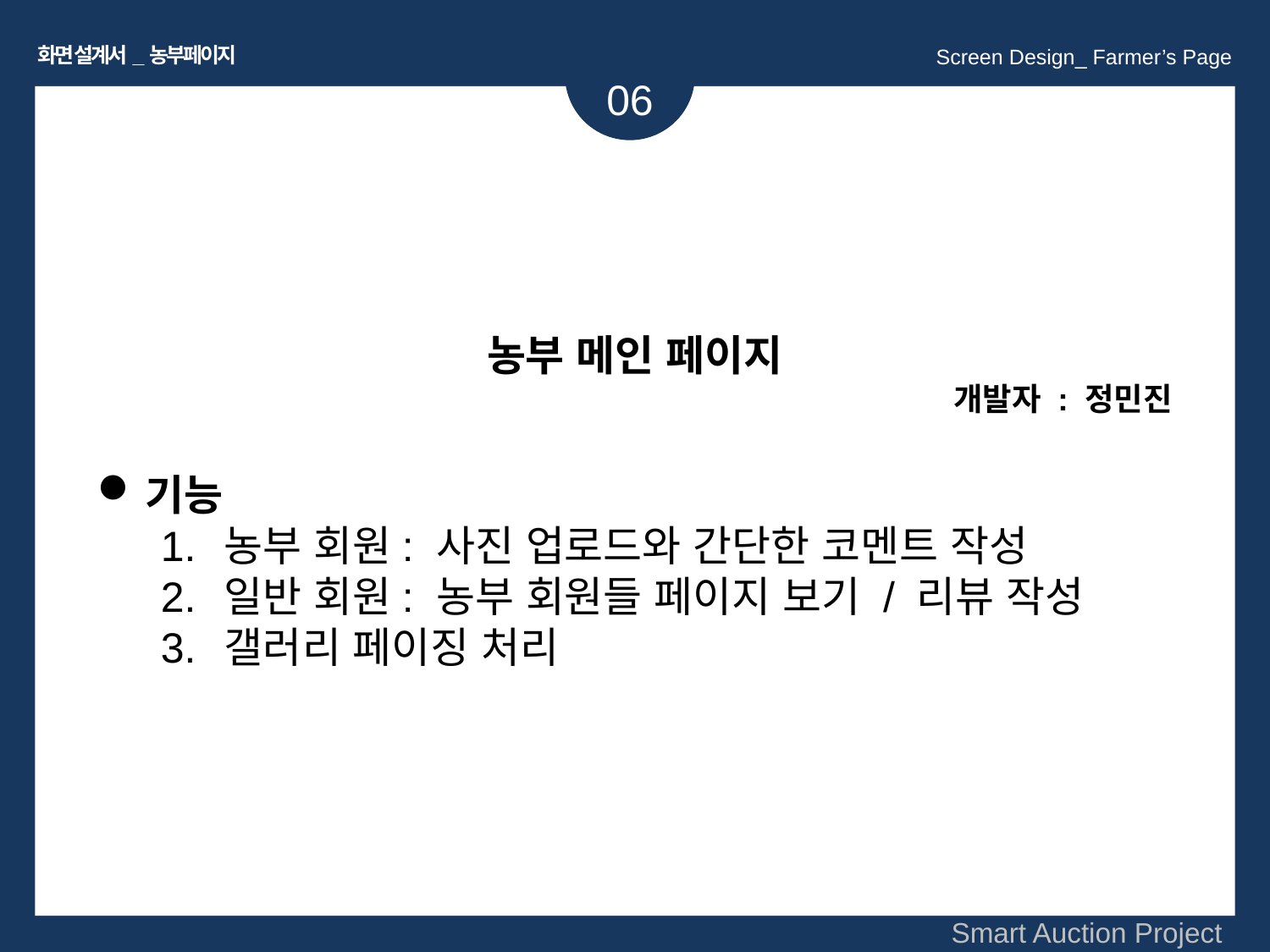

화면 설계서_농부페이지
Screen Design_ Farmer’s Page
06

농부 메인 페이지
개발자 : 정민진

기능
농부 회원: 사진 업로드와 간단한 코멘트 작성
일반 회원: 농부 회원들 페이지 보기 / 리뷰 작성
갤러리 페이징 처리
Smart Auction Project